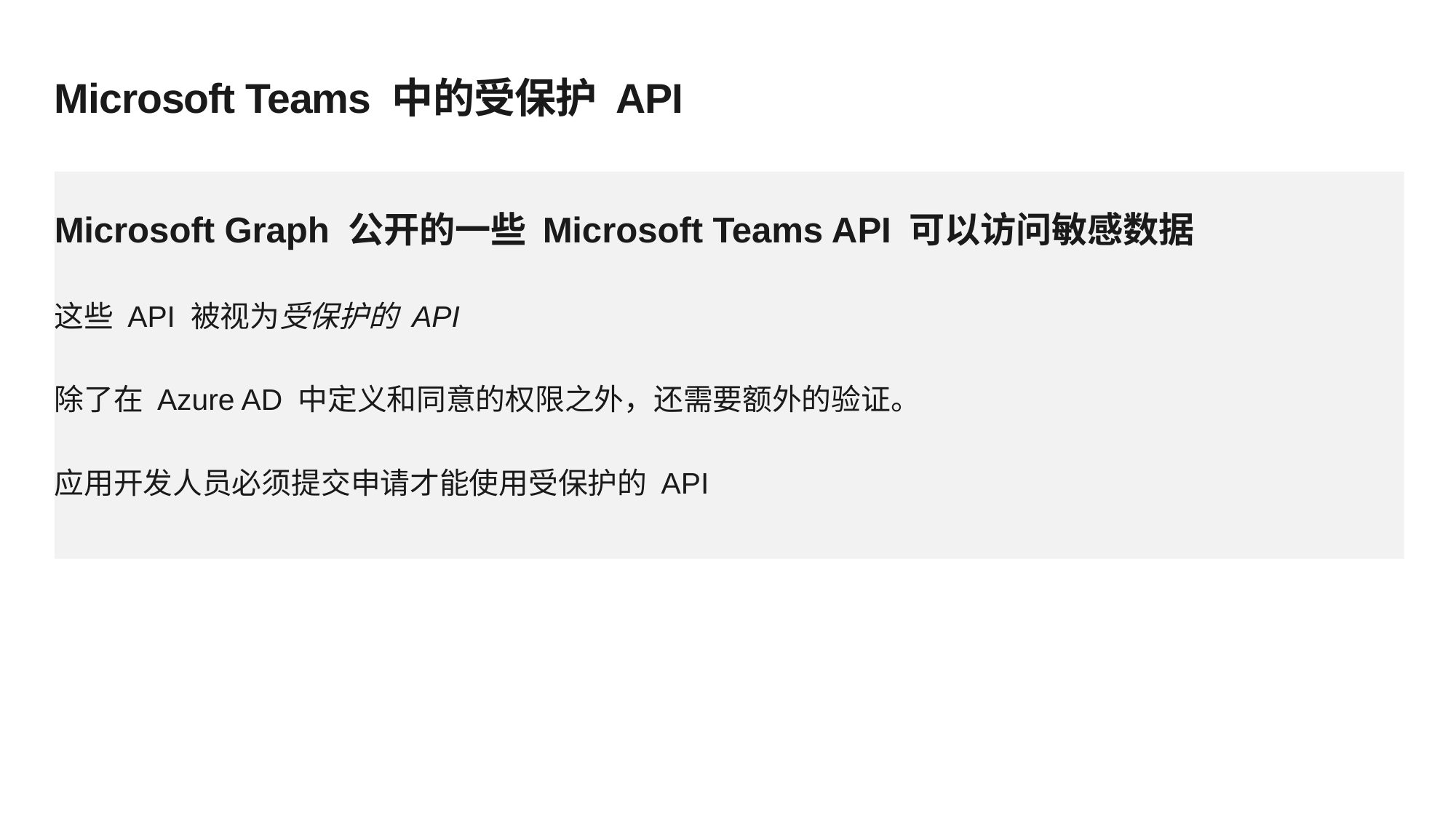

# Microsoft Teams 中的受保护 API

Microsoft Graph 公开的一些 Microsoft Teams API 可以访问敏感数据

这些 API 被视为受保护的 API

除了在 Azure AD 中定义和同意的权限之外，还需要额外的验证。

应用开发人员必须提交申请才能使用受保护的 API